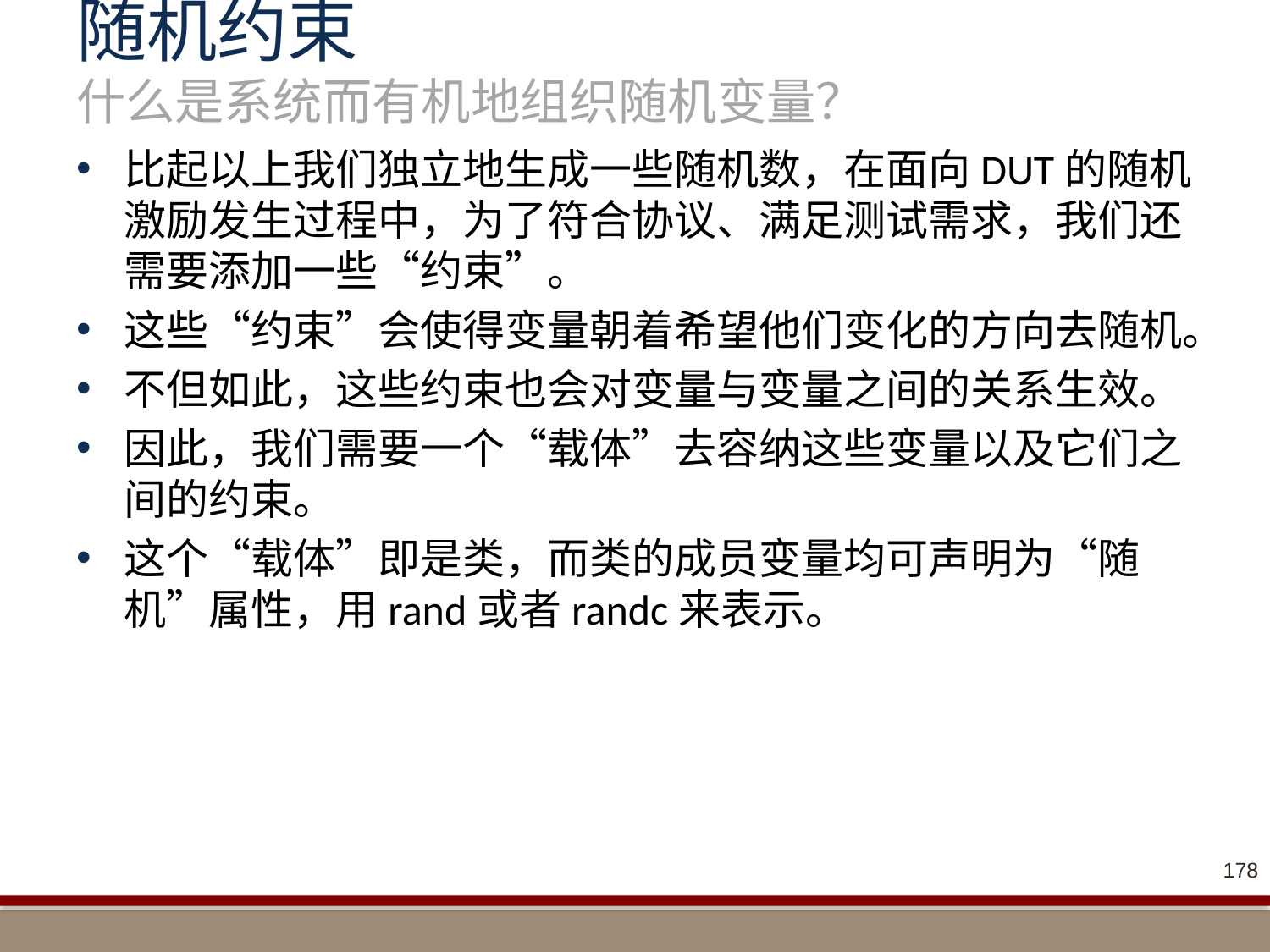

# 随机约束 什么是系统而有机地组织随机变量？
比起以上我们独立地生成一些随机数，在面向DUT的随机激励发生过程中，为了符合协议、满足测试需求，我们还需要添加一些“约束”。
这些“约束”会使得变量朝着希望他们变化的方向去随机。
不但如此，这些约束也会对变量与变量之间的关系生效。
因此，我们需要一个“载体”去容纳这些变量以及它们之间的约束。
这个“载体”即是类，而类的成员变量均可声明为“随机”属性，用rand或者randc来表示。

178